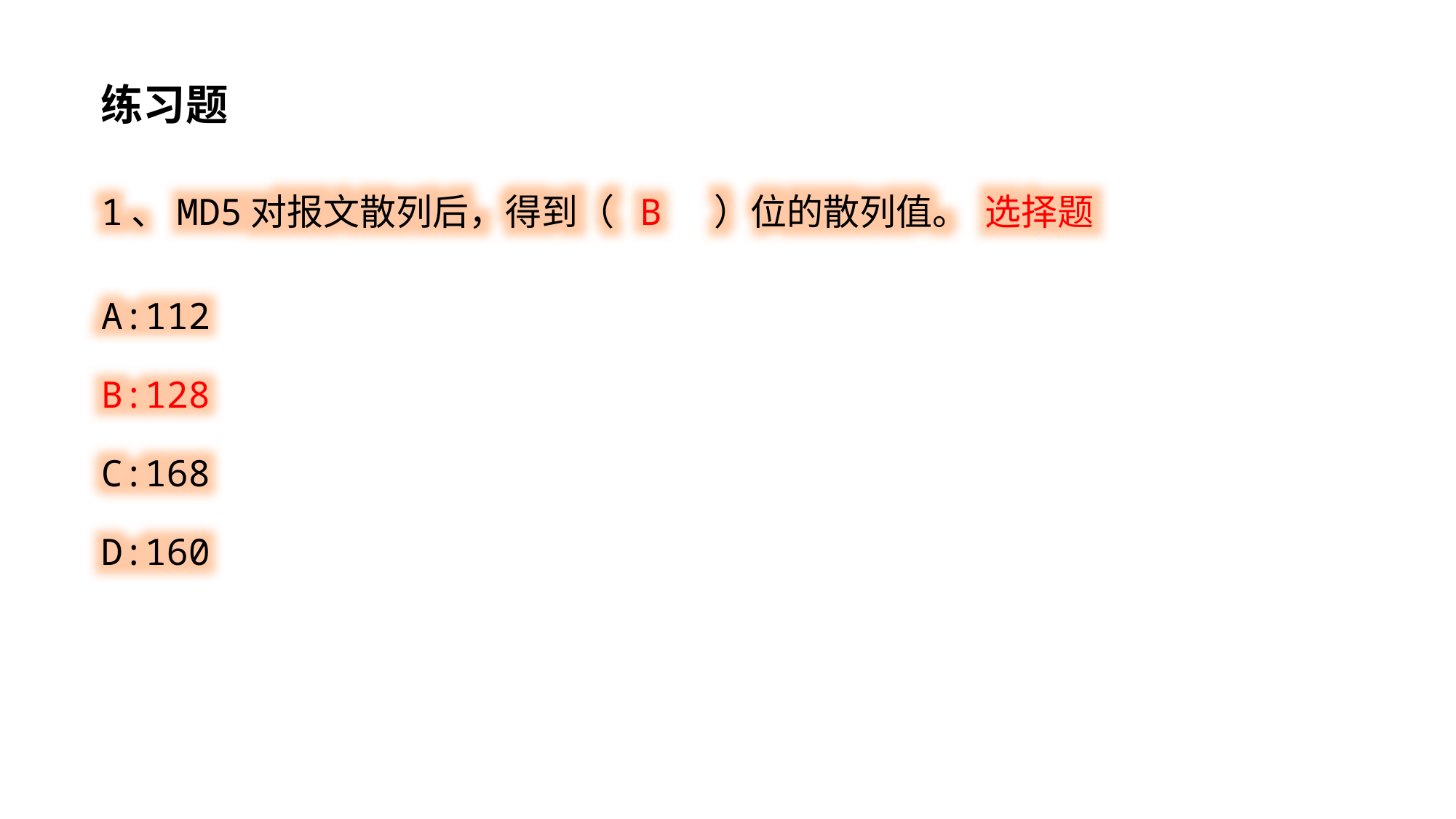

练习题
1、MD5对报文散列后，得到（  B  ）位的散列值。  选择题

A:112

B:128

C:168

D:160